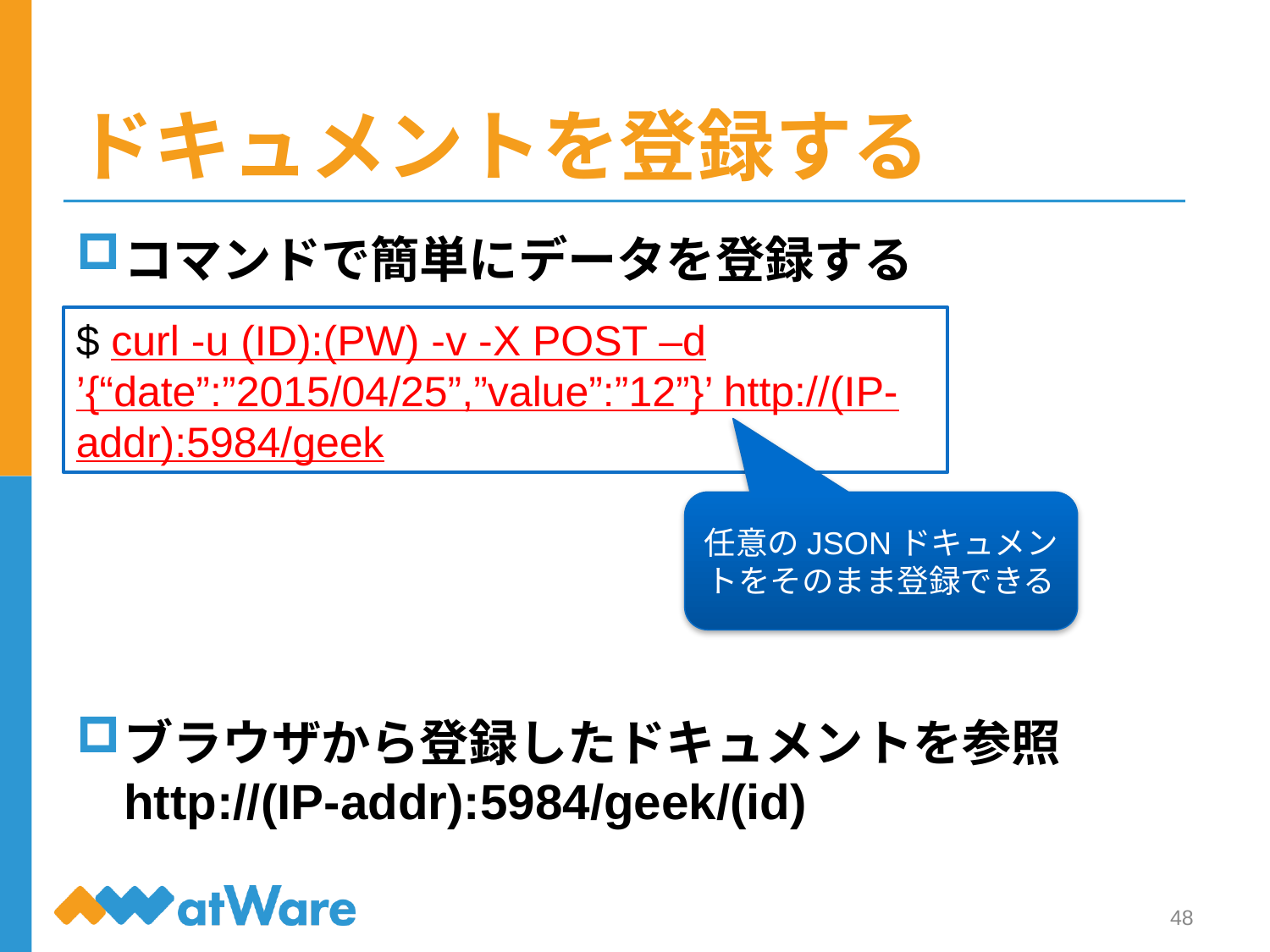

# ドキュメントを登録する
コマンドで簡単にデータを登録する

ブラウザから登録したドキュメントを参照http://(IP-addr):5984/geek/(id)
$ curl -u (ID):(PW) -v -X POST –d ’{“date”:”2015/04/25”,”value”:”12”}’ http://(IP-addr):5984/geek
任意のJSONドキュメントをそのまま登録できる
48